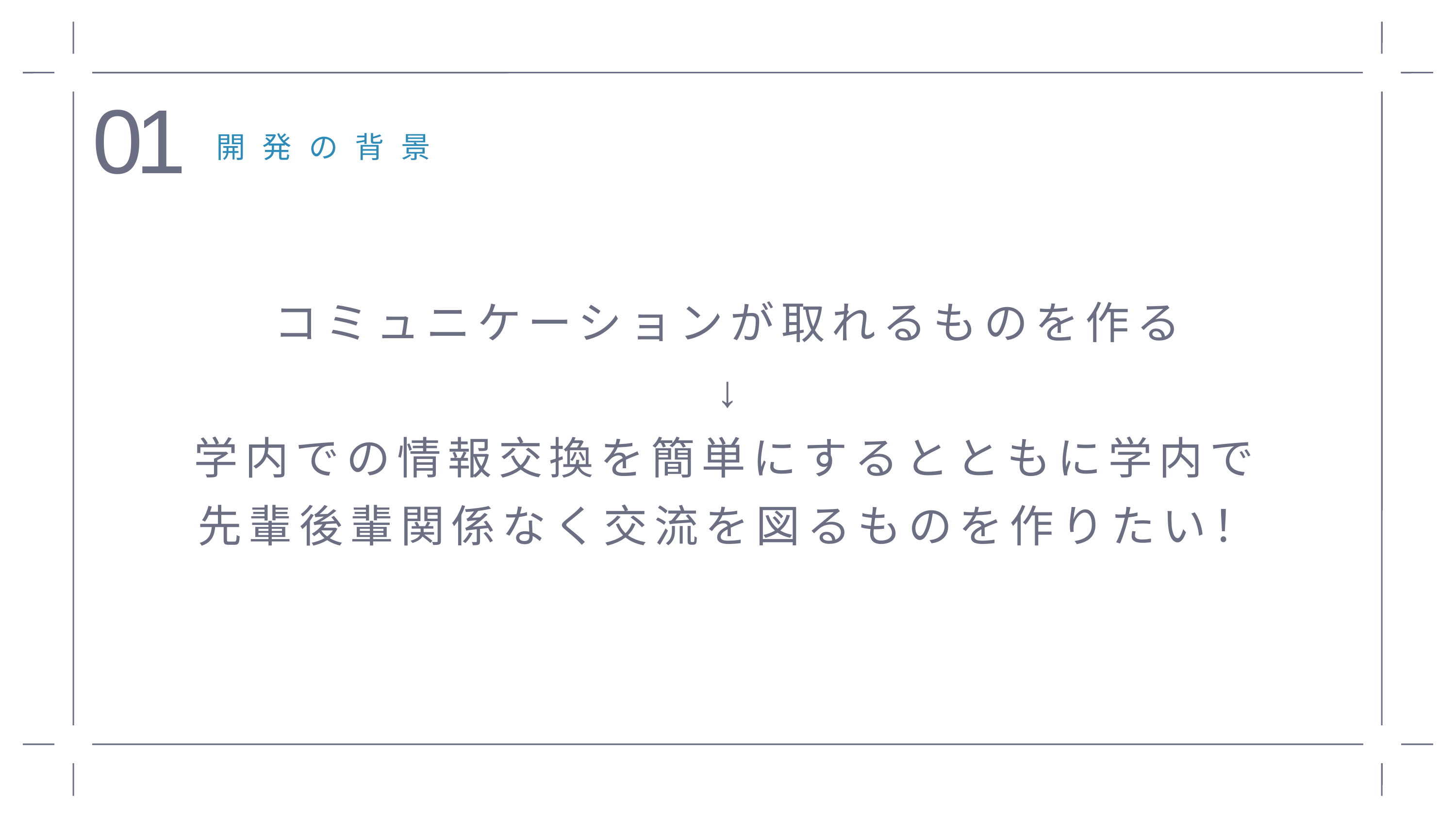

01

開発の背景
コミュニケーションが取れるものを作る
↓
学内での情報交換を簡単にするとともに学内で先輩後輩関係なく交流を図るものを作りたい！